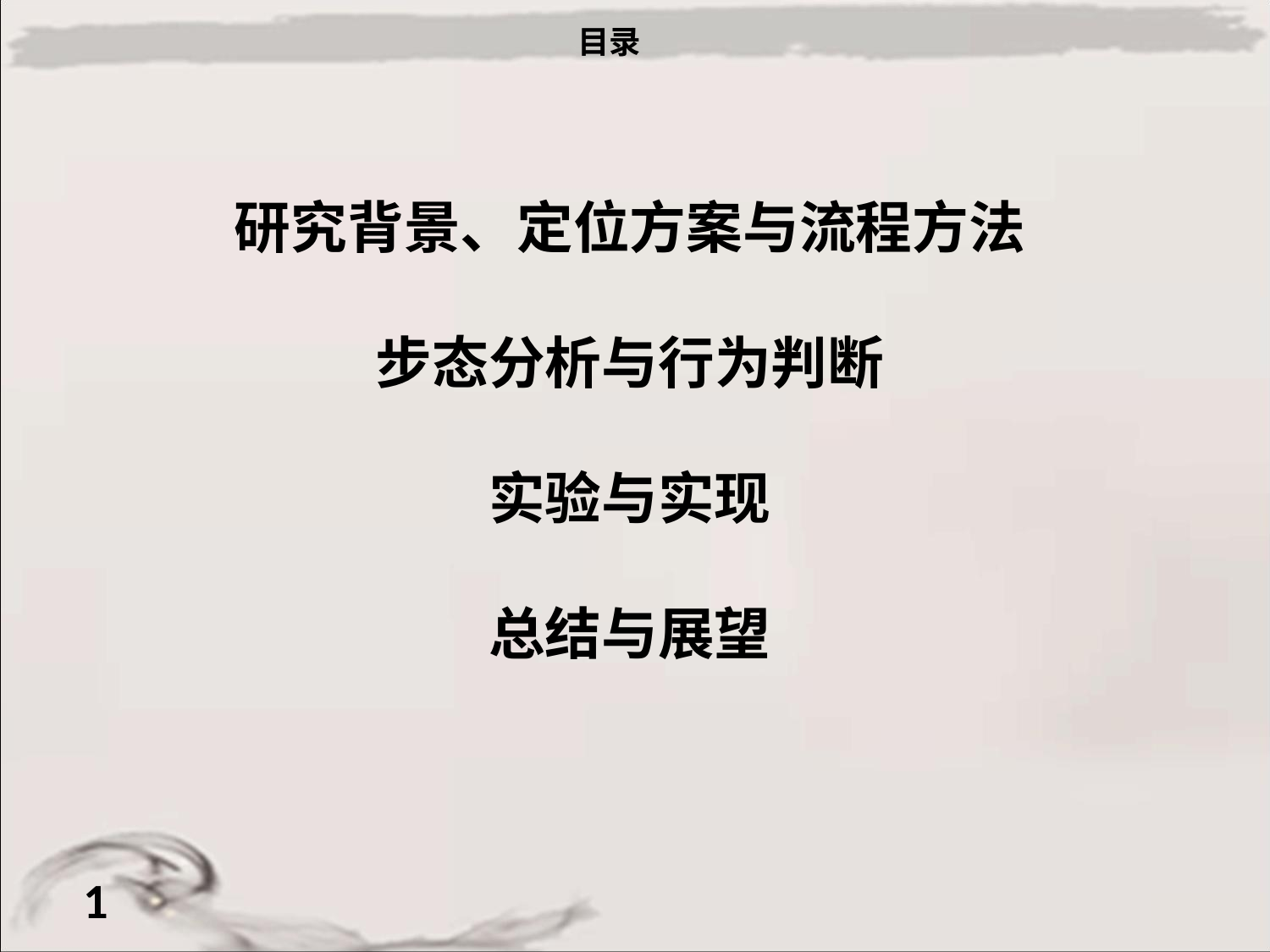

目录
研究背景、定位方案与流程方法

步态分析与行为判断

实验与实现

总结与展望

1